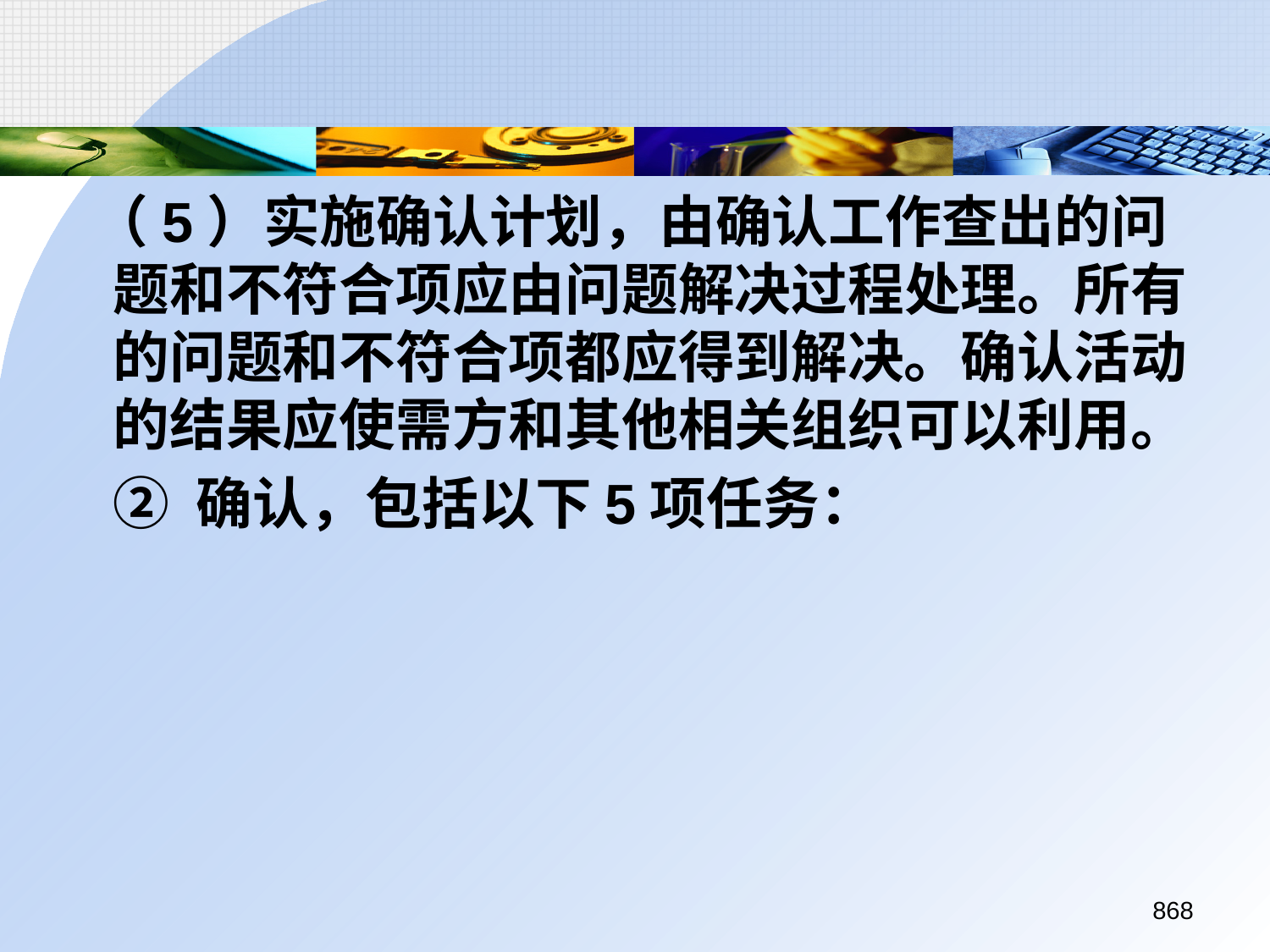

（5）实施确认计划，由确认工作查出的问题和不符合项应由问题解决过程处理。所有的问题和不符合项都应得到解决。确认活动的结果应使需方和其他相关组织可以利用。
	② 确认，包括以下5项任务：

868